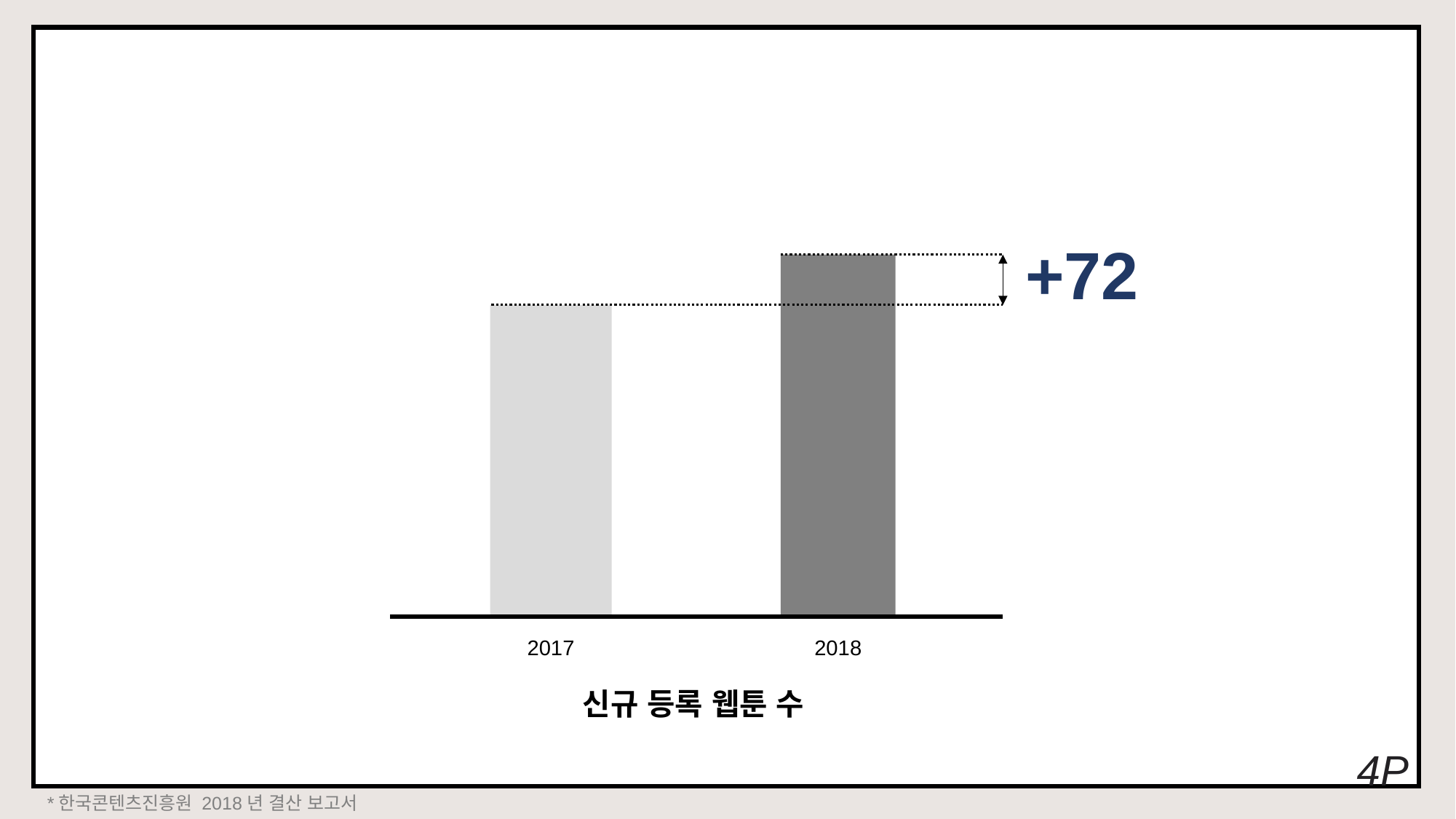

+72

2018

2017
신규 등록 웹툰 수
4P
*한국콘텐츠진흥원 2018년 결산 보고서